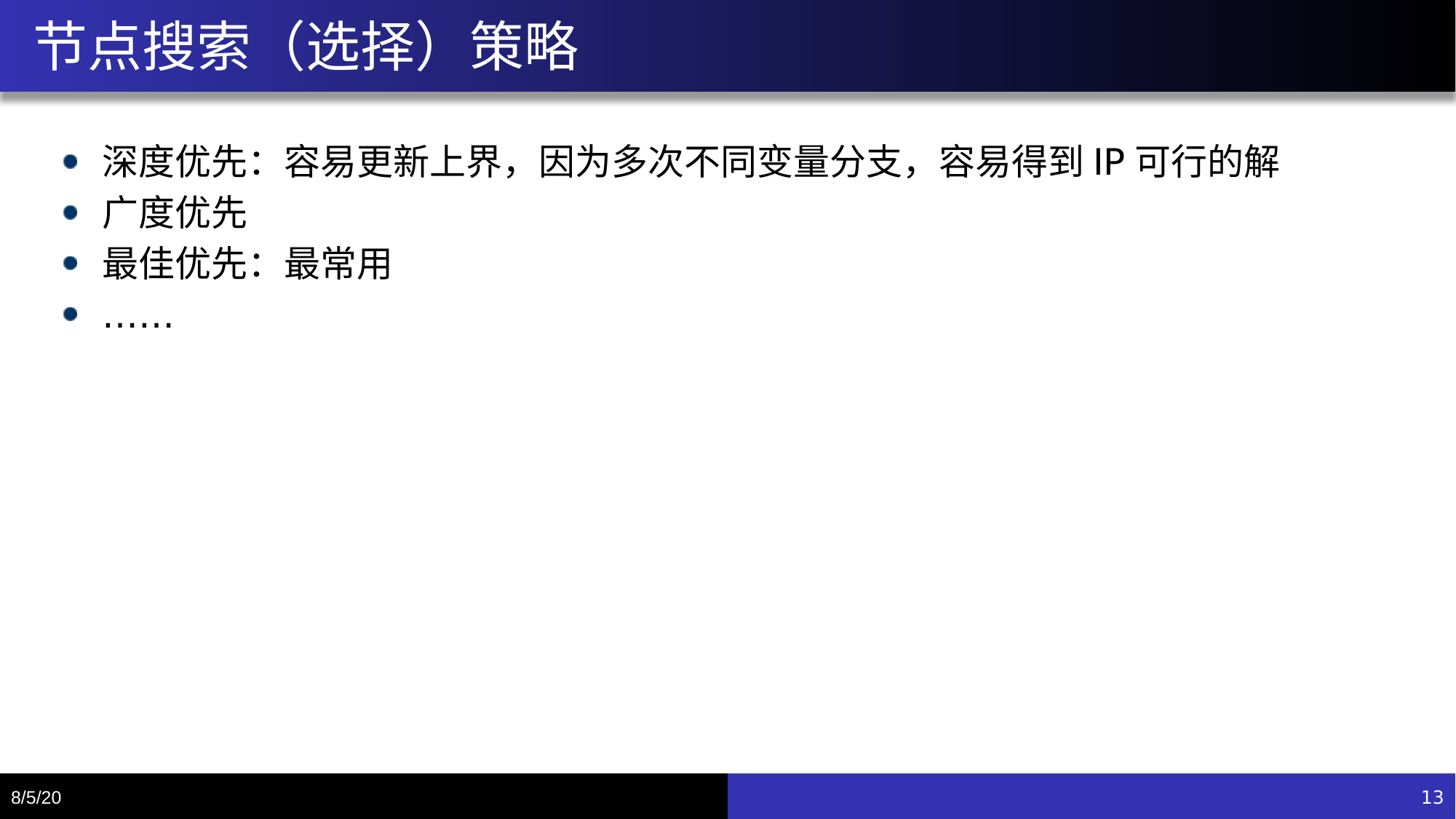

# 节点搜索（选择）策略
深度优先：容易更新上界，因为多次不同变量分支，容易得到IP可行的解
广度优先
最佳优先：最常用
……
8/5/20

13